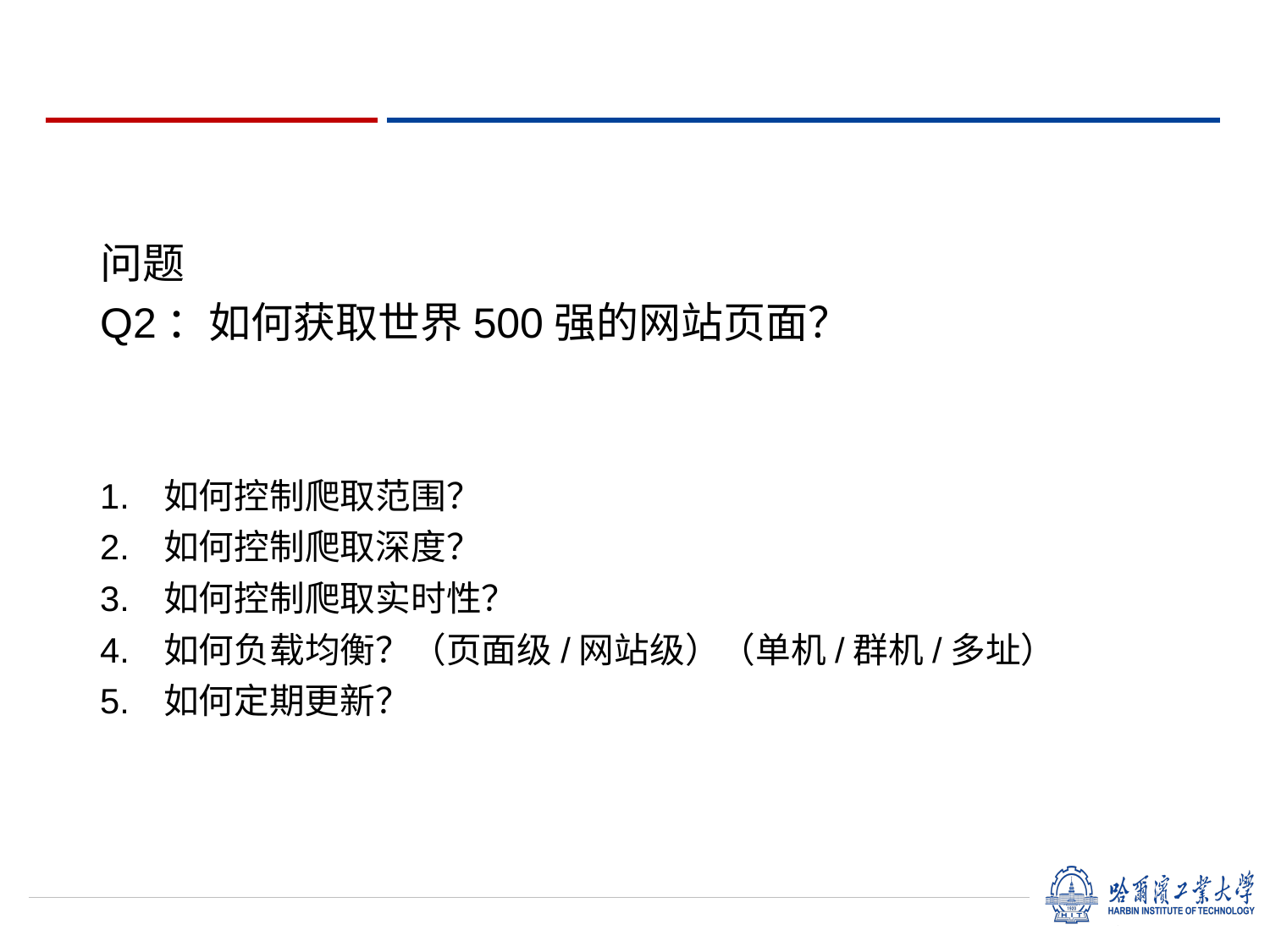

问题
Q2：如何获取世界500强的网站页面？

如何控制爬取范围？
如何控制爬取深度？
如何控制爬取实时性？
如何负载均衡？（页面级/网站级）（单机/群机/多址）
如何定期更新？